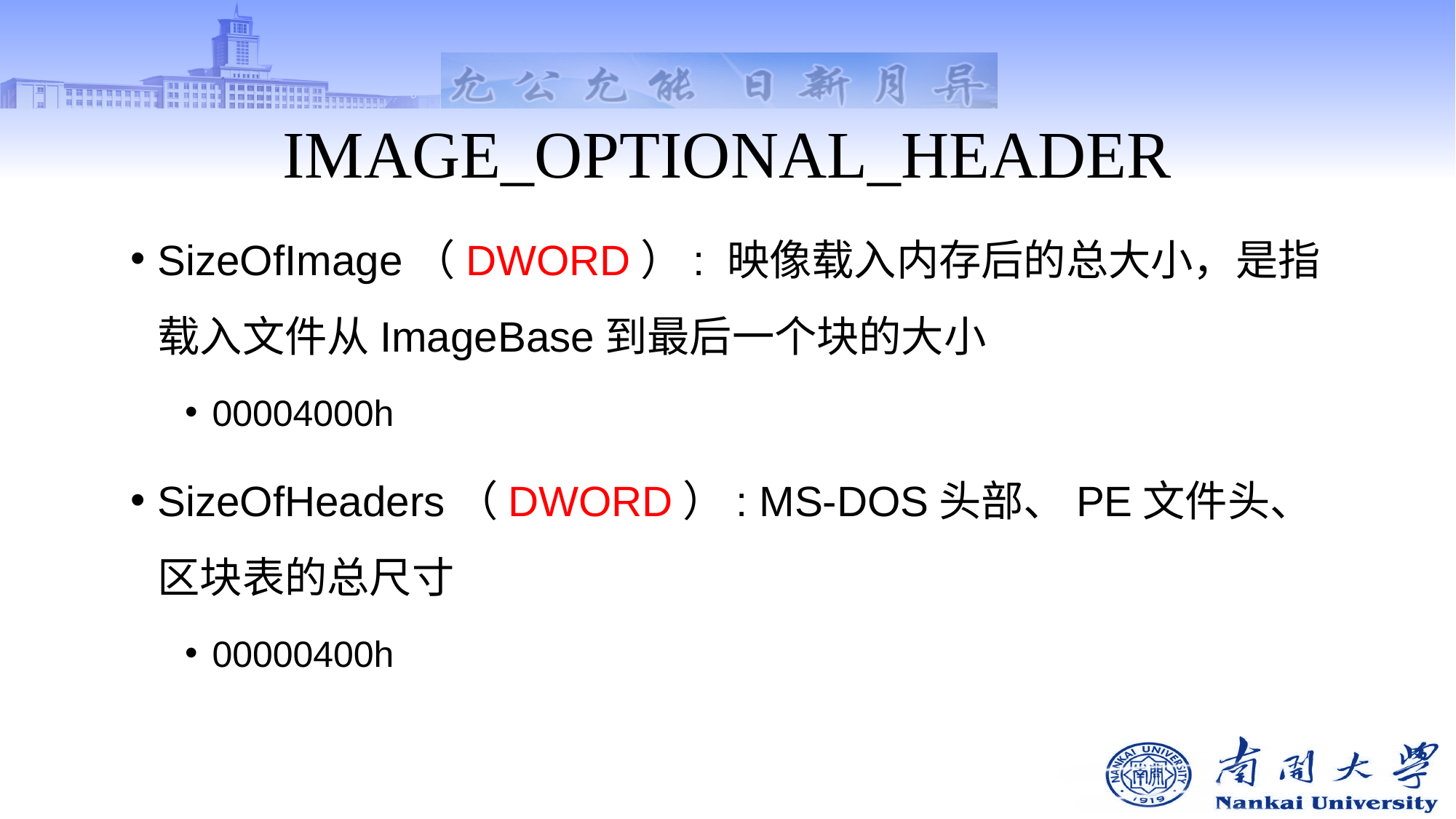

# IMAGE_OPTIONAL_HEADER
SizeOfImage（DWORD）: 映像载入内存后的总大小，是指载入文件从ImageBase到最后一个块的大小
00004000h
SizeOfHeaders（DWORD）: MS-DOS头部、PE文件头、区块表的总尺寸
00000400h